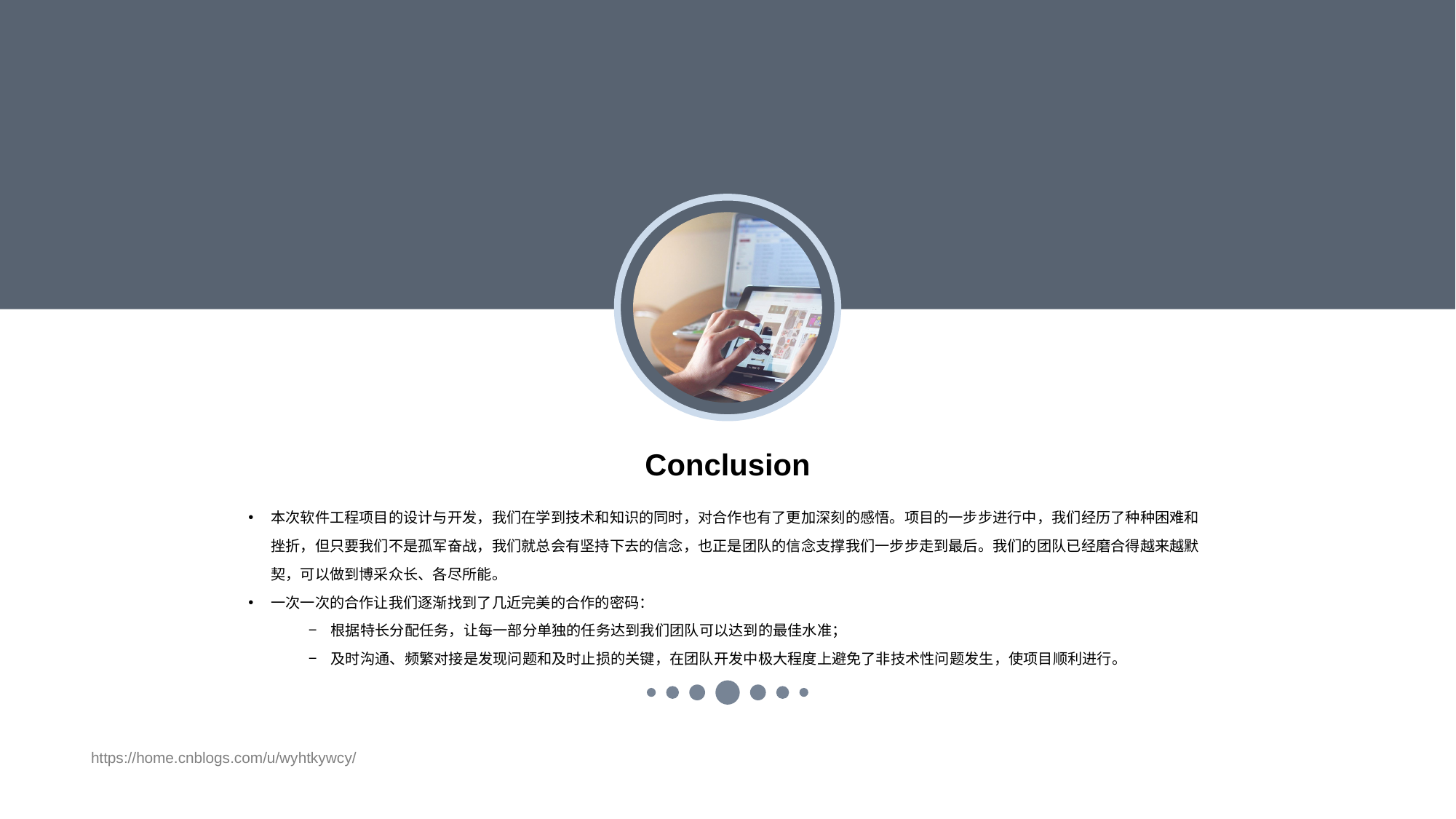

Conclusion
本次软件工程项目的设计与开发，我们在学到技术和知识的同时，对合作也有了更加深刻的感悟。项目的一步步进行中，我们经历了种种困难和挫折，但只要我们不是孤军奋战，我们就总会有坚持下去的信念，也正是团队的信念支撑我们一步步走到最后。我们的团队已经磨合得越来越默契，可以做到博采众长、各尽所能。
一次一次的合作让我们逐渐找到了几近完美的合作的密码：
根据特长分配任务，让每一部分单独的任务达到我们团队可以达到的最佳水准；
及时沟通、频繁对接是发现问题和及时止损的关键，在团队开发中极大程度上避免了非技术性问题发生，使项目顺利进行。

#
https://home.cnblogs.com/u/wyhtkywcy/
18